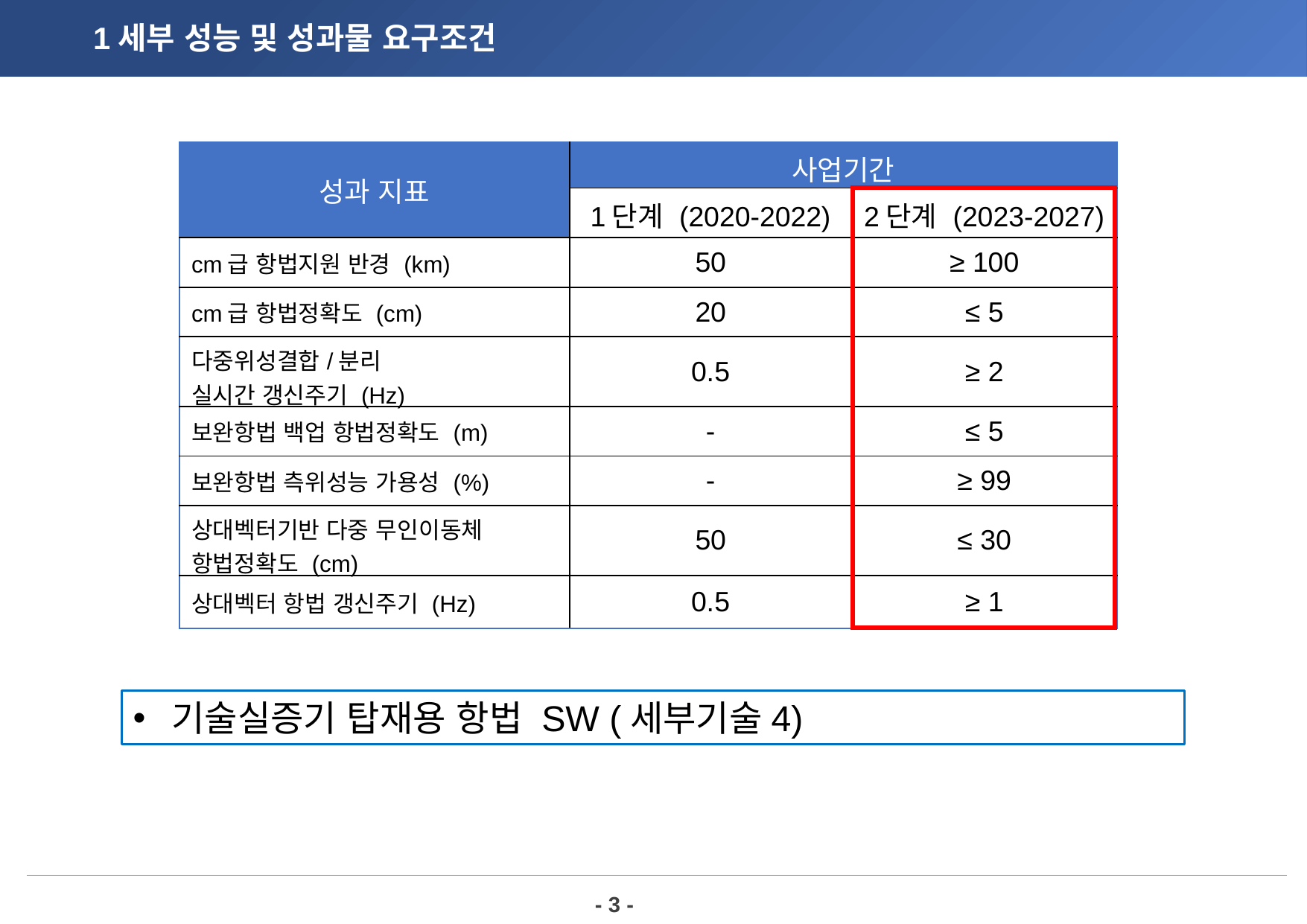

1세부 성능 및 성과물 요구조건
| 성과 지표 | 사업기간 |  |
| --- | --- | --- |
|  | 1단계 (2020-2022) | 2단계 (2023-2027) |
| cm급 항법지원 반경 (km) | 50 | ≥ 100 |
| cm급 항법정확도 (cm) | 20 | ≤ 5 |
| 다중위성결합/분리 실시간 갱신주기 (Hz) | 0.5 | ≥ 2 |
| 보완항법 백업 항법정확도 (m) | - | ≤ 5 |
| 보완항법 측위성능 가용성 (%) | - | ≥ 99 |
| 상대벡터기반 다중 무인이동체 항법정확도 (cm) | 50 | ≤ 30 |
| 상대벡터 항법 갱신주기 (Hz) | 0.5 | ≥ 1 |

기술실증기 탑재용 항법 SW (세부기술4)